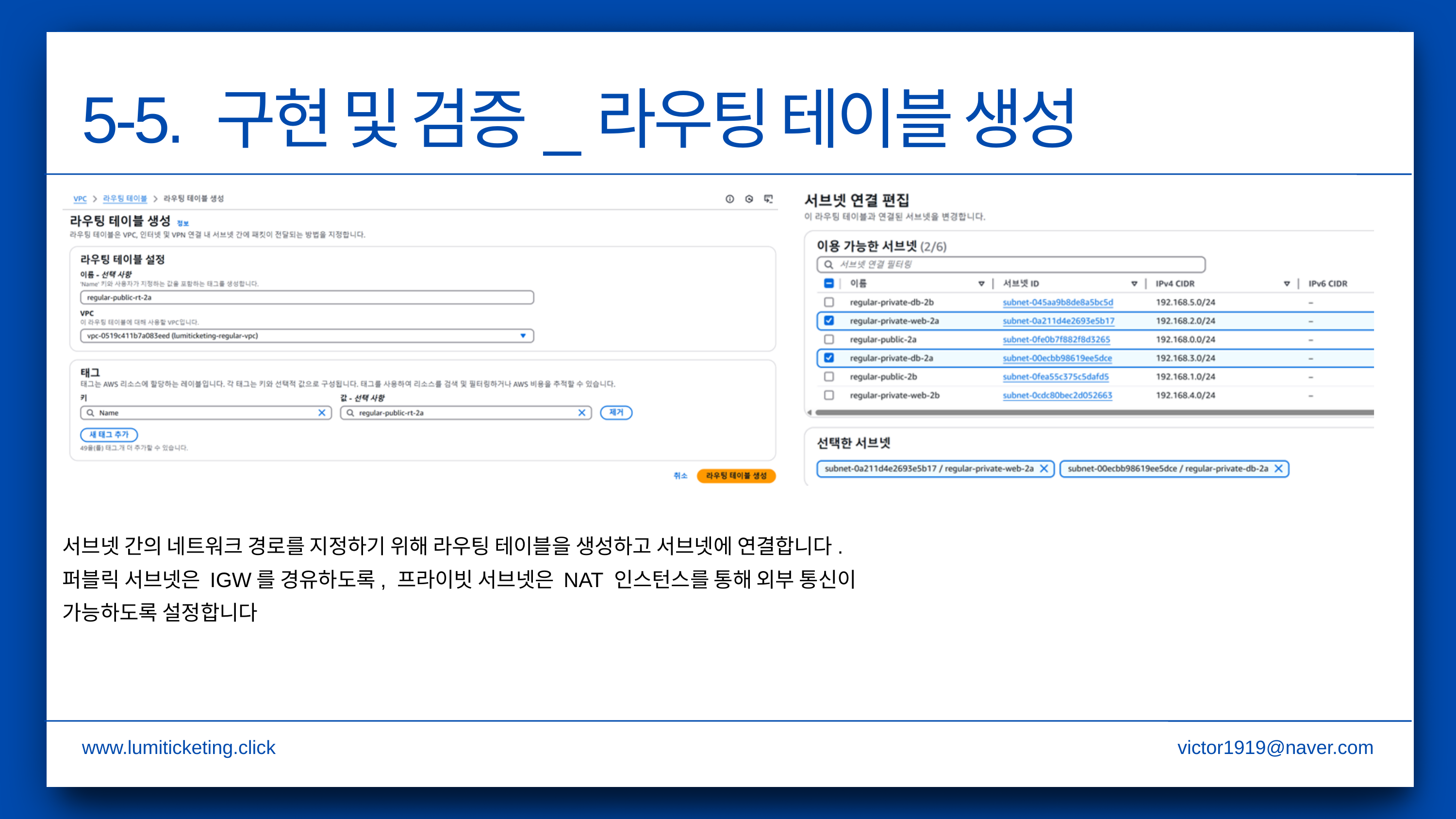

5-5. 구현 및 검증_라우팅 테이블 생성

서브넷 간의 네트워크 경로를 지정하기 위해 라우팅 테이블을 생성하고 서브넷에 연결합니다.
퍼블릭 서브넷은 IGW를 경유하도록, 프라이빗 서브넷은 NAT 인스턴스를 통해 외부 통신이 가능하도록 설정합니다

www.lumiticketing.click
victor1919@naver.com